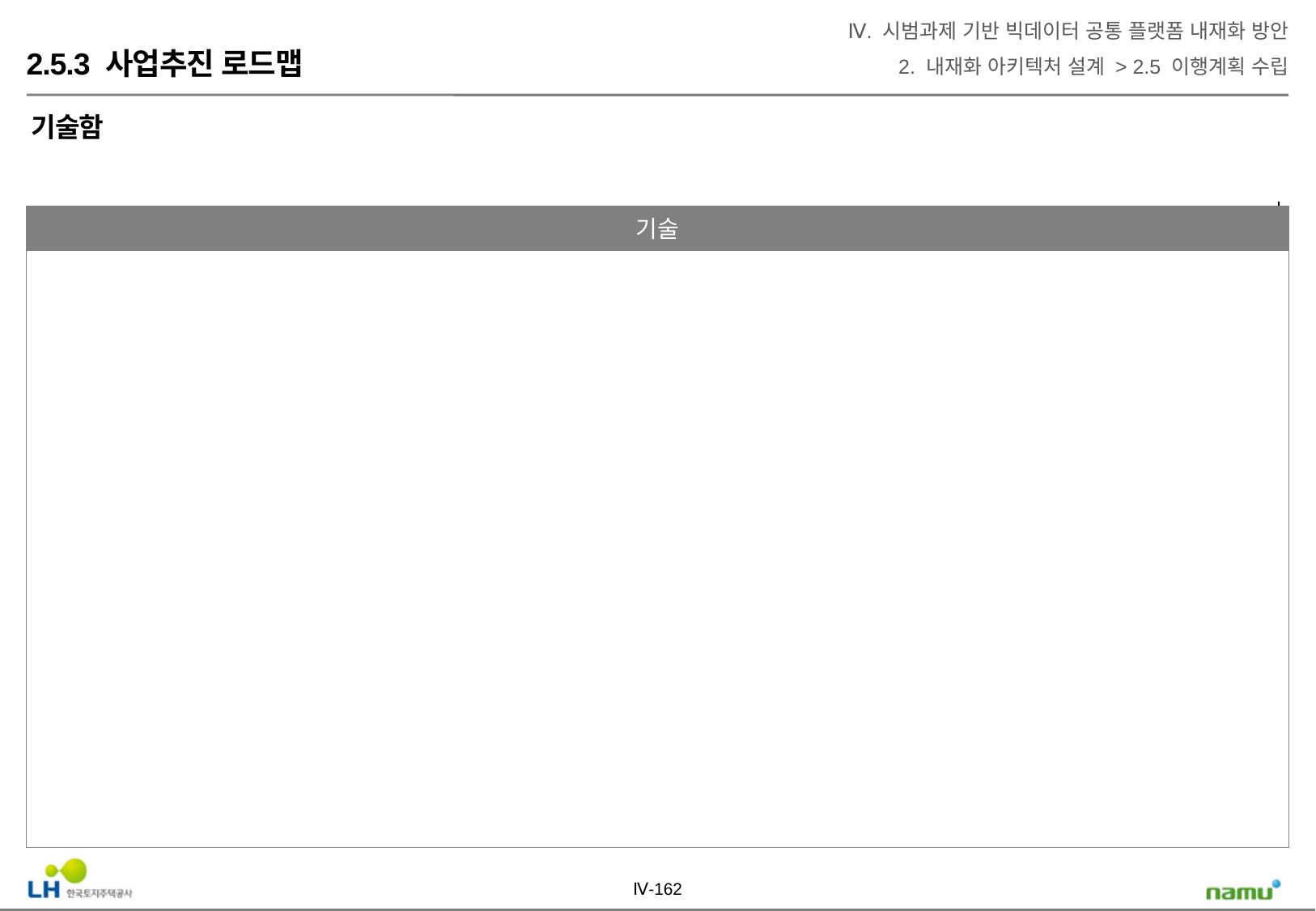

Ⅳ. 시범과제 기반 빅데이터 공통 플랫폼 내재화 방안
2. 내재화 아키텍처 설계 > 2.5 이행계획 수립
2.5.3 사업추진 로드맵
기술함
기술